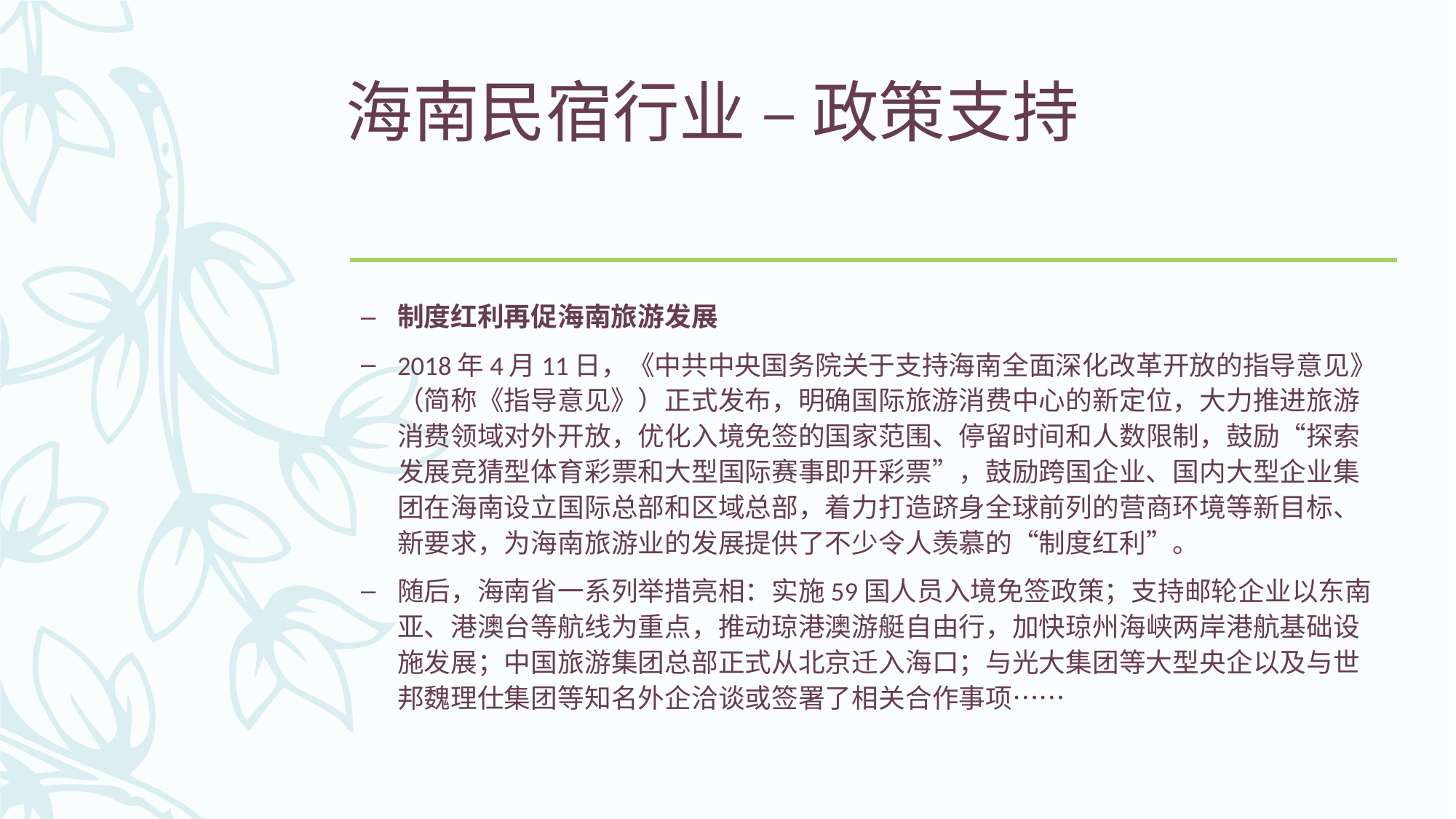

# 海南民宿行业 – 政策支持
制度红利再促海南旅游发展
2018年4月11日，《中共中央国务院关于支持海南全面深化改革开放的指导意见》（简称《指导意见》）正式发布，明确国际旅游消费中心的新定位，大力推进旅游消费领域对外开放，优化入境免签的国家范围、停留时间和人数限制，鼓励“探索发展竞猜型体育彩票和大型国际赛事即开彩票”，鼓励跨国企业、国内大型企业集团在海南设立国际总部和区域总部，着力打造跻身全球前列的营商环境等新目标、新要求，为海南旅游业的发展提供了不少令人羡慕的“制度红利”。
随后，海南省一系列举措亮相：实施59国人员入境免签政策；支持邮轮企业以东南亚、港澳台等航线为重点，推动琼港澳游艇自由行，加快琼州海峡两岸港航基础设施发展；中国旅游集团总部正式从北京迁入海口；与光大集团等大型央企以及与世邦魏理仕集团等知名外企洽谈或签署了相关合作事项……